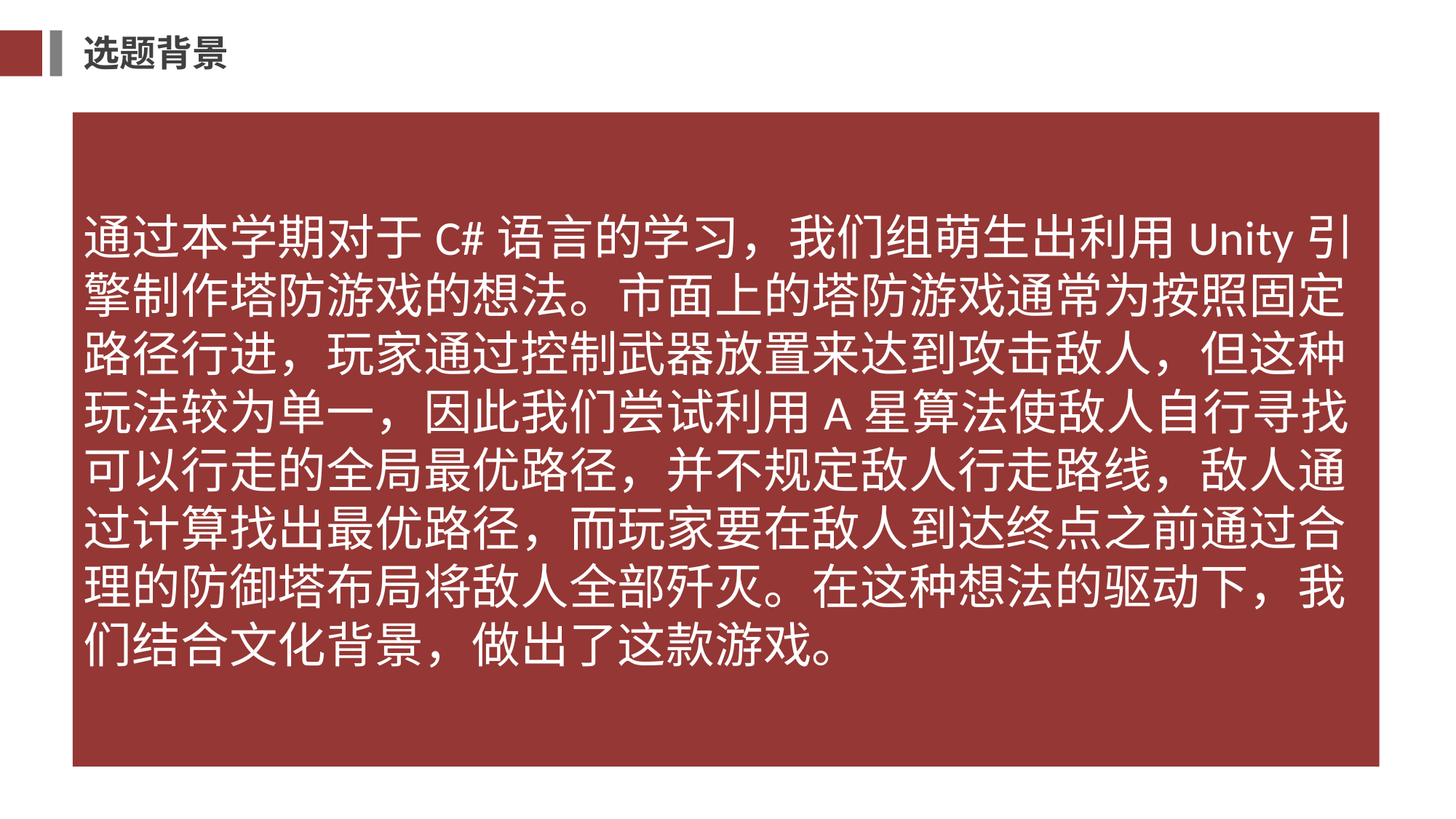

选题背景

通过本学期对于C#语言的学习，我们组萌生出利用Unity引擎制作塔防游戏的想法。市面上的塔防游戏通常为按照固定路径行进，玩家通过控制武器放置来达到攻击敌人，但这种玩法较为单一，因此我们尝试利用A星算法使敌人自行寻找可以行走的全局最优路径，并不规定敌人行走路线，敌人通过计算找出最优路径，而玩家要在敌人到达终点之前通过合理的防御塔布局将敌人全部歼灭。在这种想法的驱动下，我们结合文化背景，做出了这款游戏。